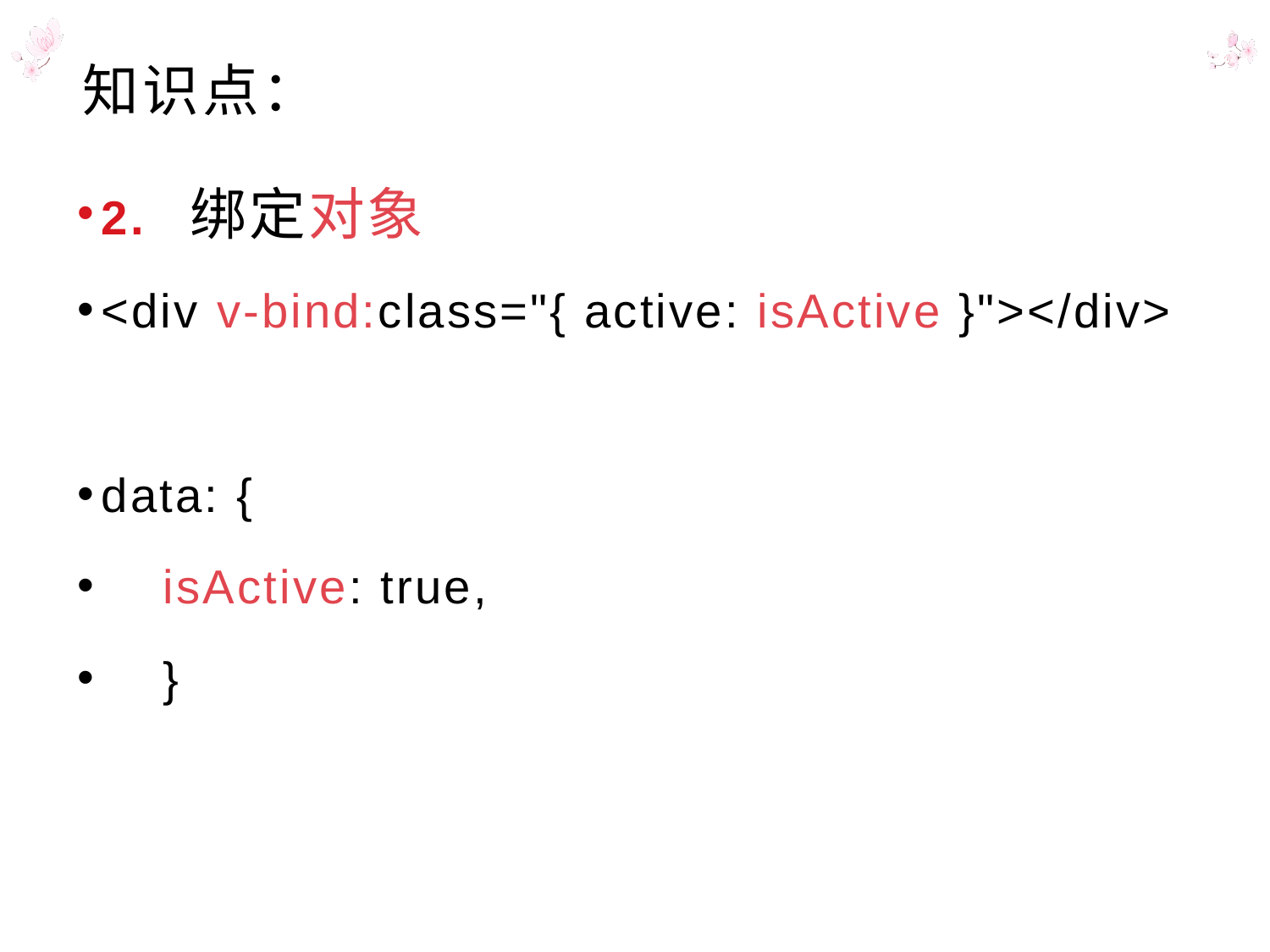

# 知识点：
2.  绑定对象
<div v-bind:class="{ active: isActive }"></div>

data: {
　isActive: true,
　}